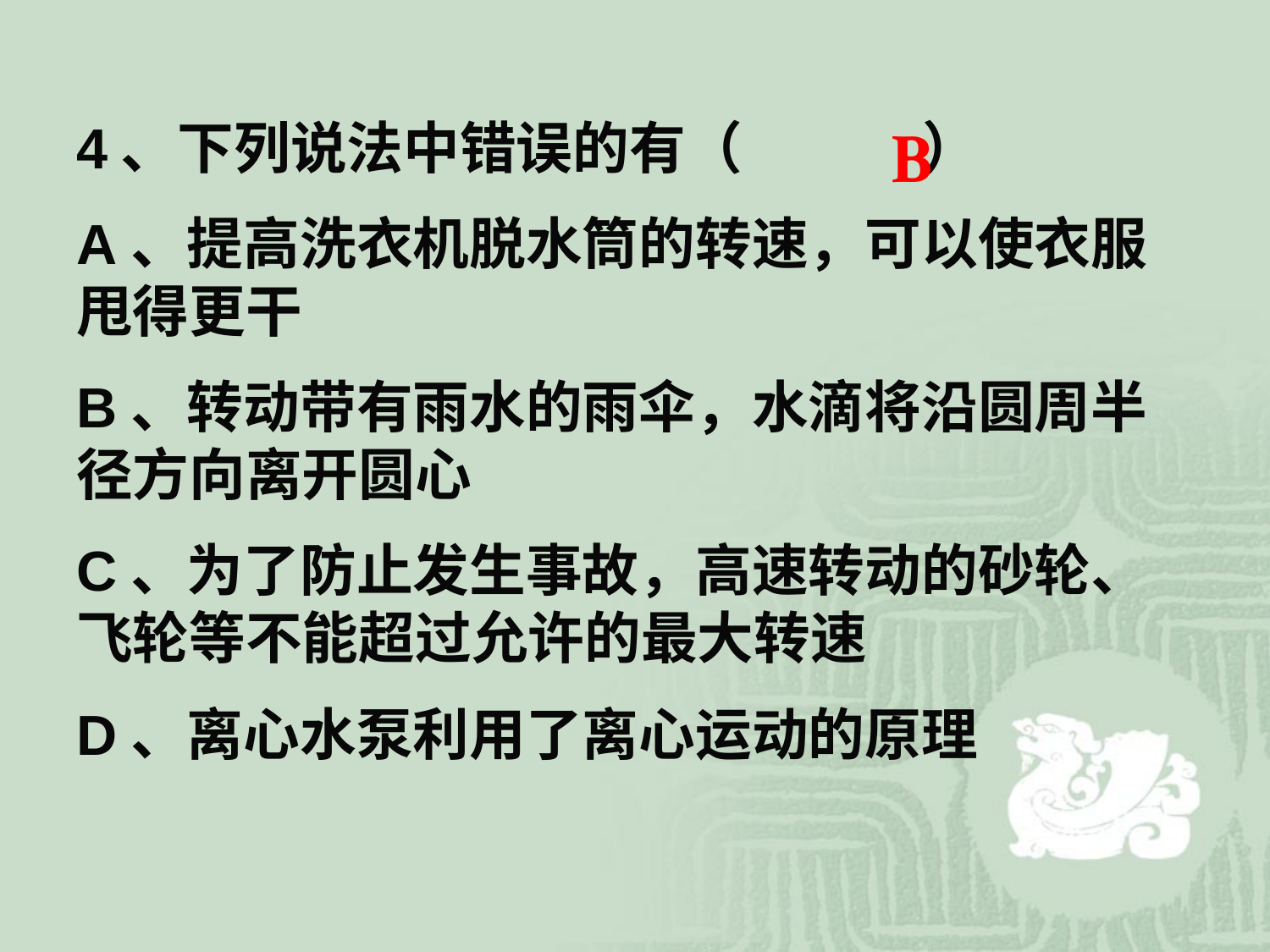

4、下列说法中错误的有（              ）
A、提高洗衣机脱水筒的转速，可以使衣服甩得更干
B、转动带有雨水的雨伞，水滴将沿圆周半径方向离开圆心
C、为了防止发生事故，高速转动的砂轮、飞轮等不能超过允许的最大转速
D、离心水泵利用了离心运动的原理
B